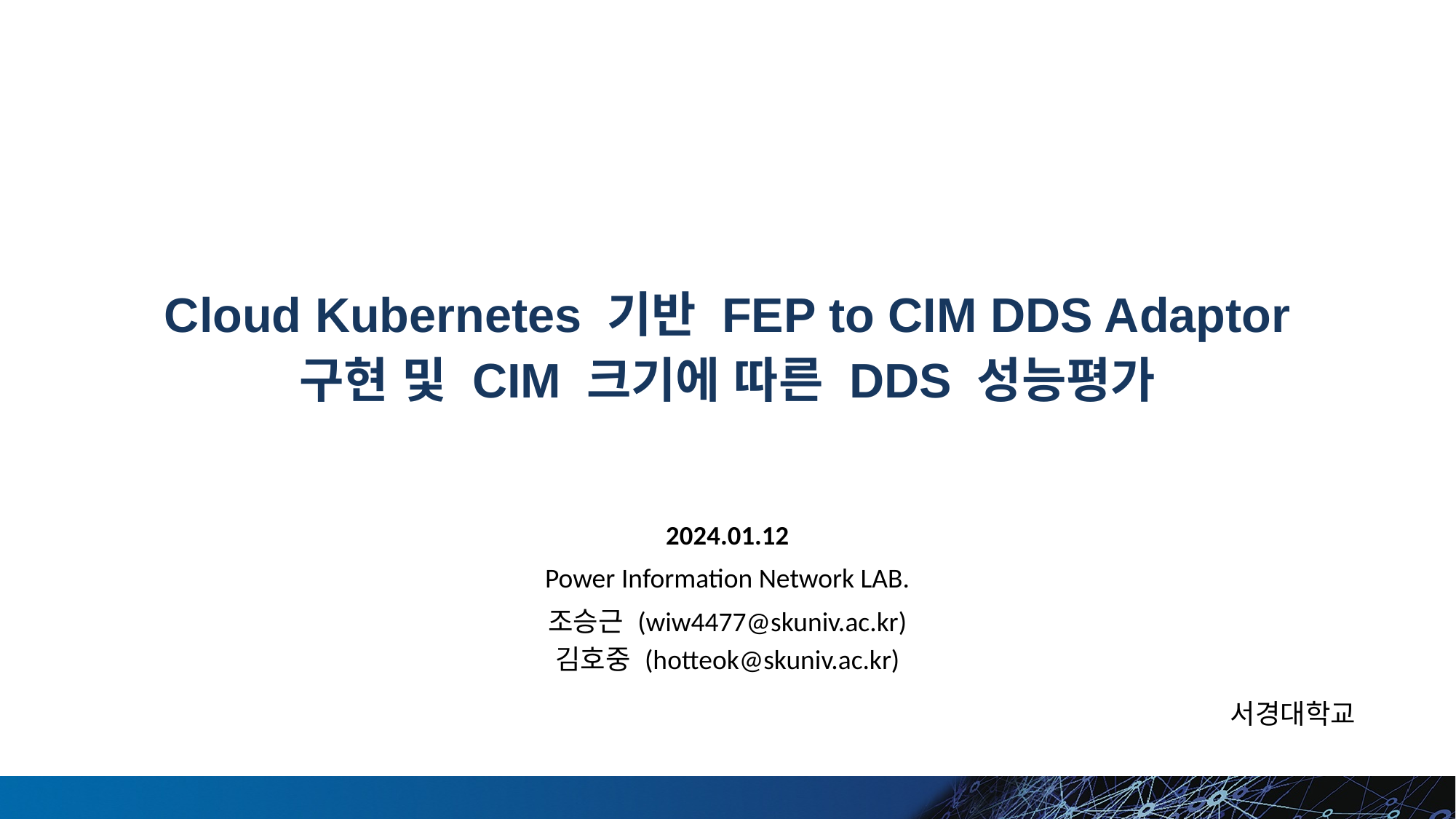

# Cloud Kubernetes 기반 FEP to CIM DDS Adaptor 구현 및 CIM 크기에 따른 DDS 성능평가
2024.01.12
Power Information Network LAB.
조승근 (wiw4477@skuniv.ac.kr)
김호중 (hotteok@skuniv.ac.kr)